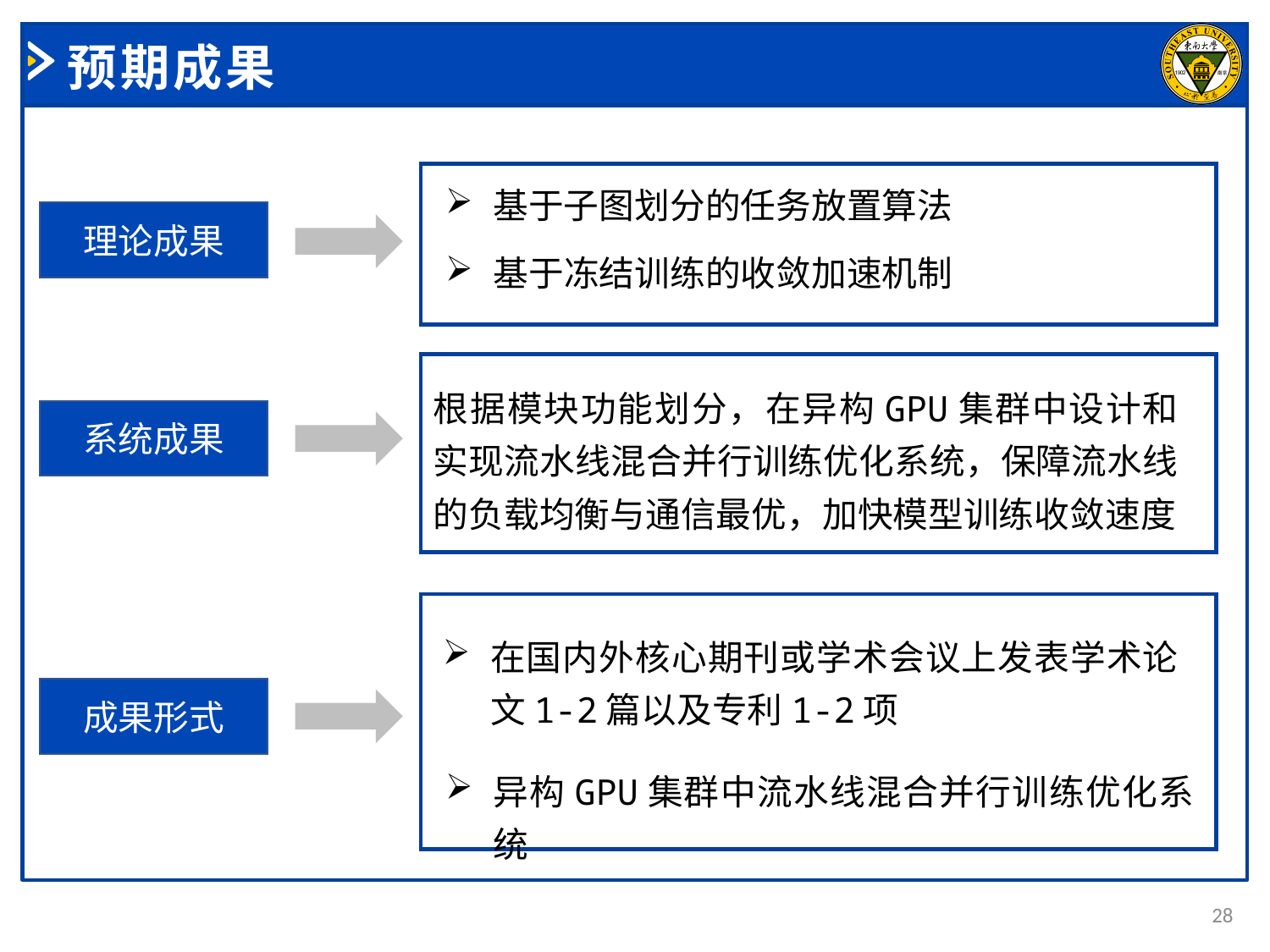

# 预期成果

基于子图划分的任务放置算法
基于冻结训练的收敛加速机制
理论成果

根据模块功能划分，在异构GPU集群中设计和实现流水线混合并行训练优化系统，保障流水线的负载均衡与通信最优，加快模型训练收敛速度
系统成果

在国内外核心期刊或学术会议上发表学术论文1-2篇以及专利1-2项
成果形式

异构GPU集群中流水线混合并行训练优化系统
28